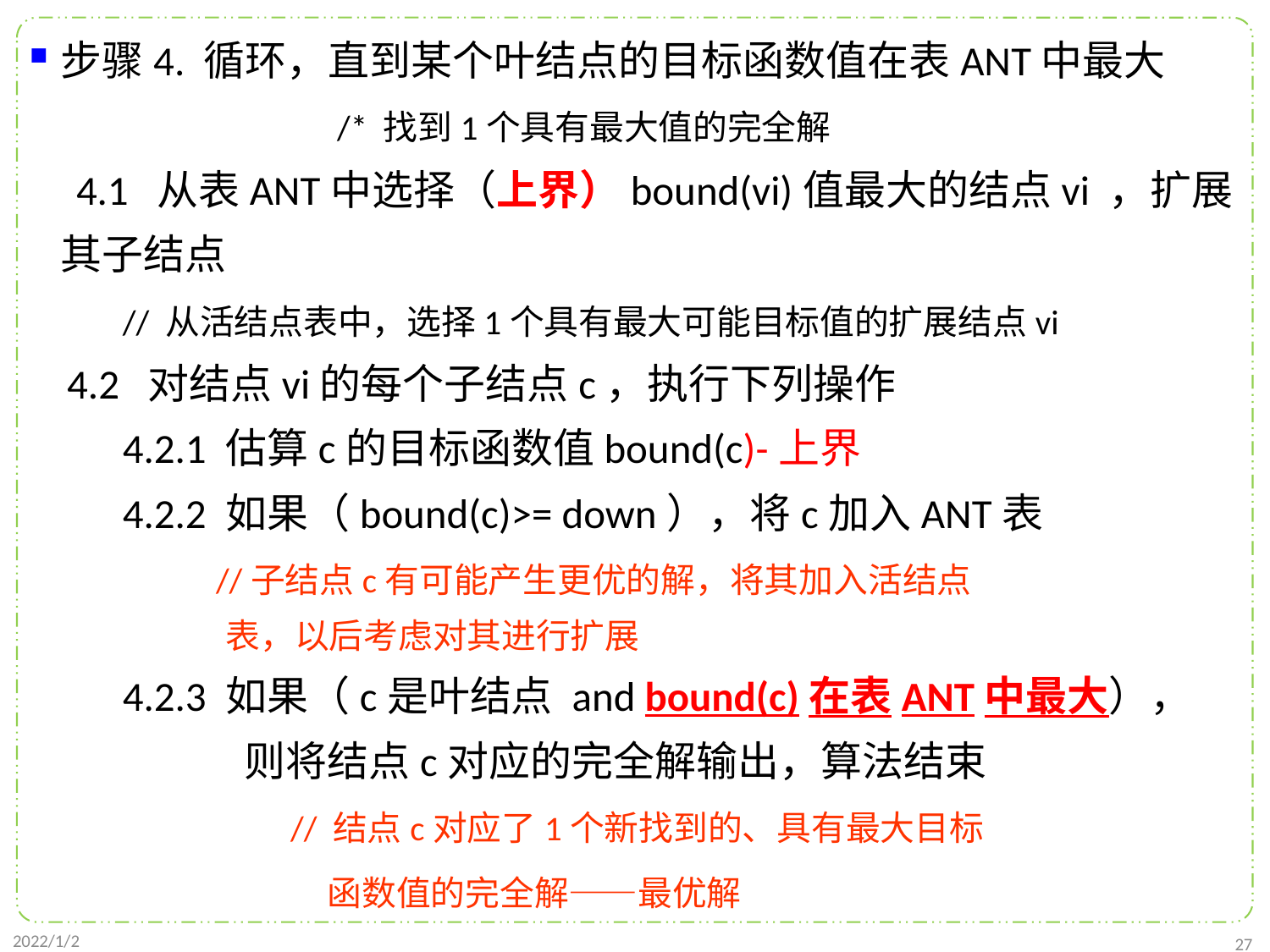

步骤4. 循环，直到某个叶结点的目标函数值在表ANT中最大
                                 /* 找到1个具有最大值的完全解
     4.1  从表ANT中选择（上界）bound(vi)值最大的结点vi ，扩展其子结点
          // 从活结点表中，选择1个具有最大可能目标值的扩展结点vi
    4.2  对结点vi的每个子结点c，执行下列操作
          4.2.1 估算c的目标函数值bound(c)-上界
          4.2.2 如果（bound(c)>= down），将c加入ANT表
                    //子结点c有可能产生更优的解，将其加入活结点
                        表，以后考虑对其进行扩展
          4.2.3 如果（c是叶结点 and bound(c)在表ANT中最大），
                      则将结点c对应的完全解输出，算法结束
                            // 结点c对应了1个新找到的、具有最大目标
                                     函数值的完全解——最优解

2022/1/2
27